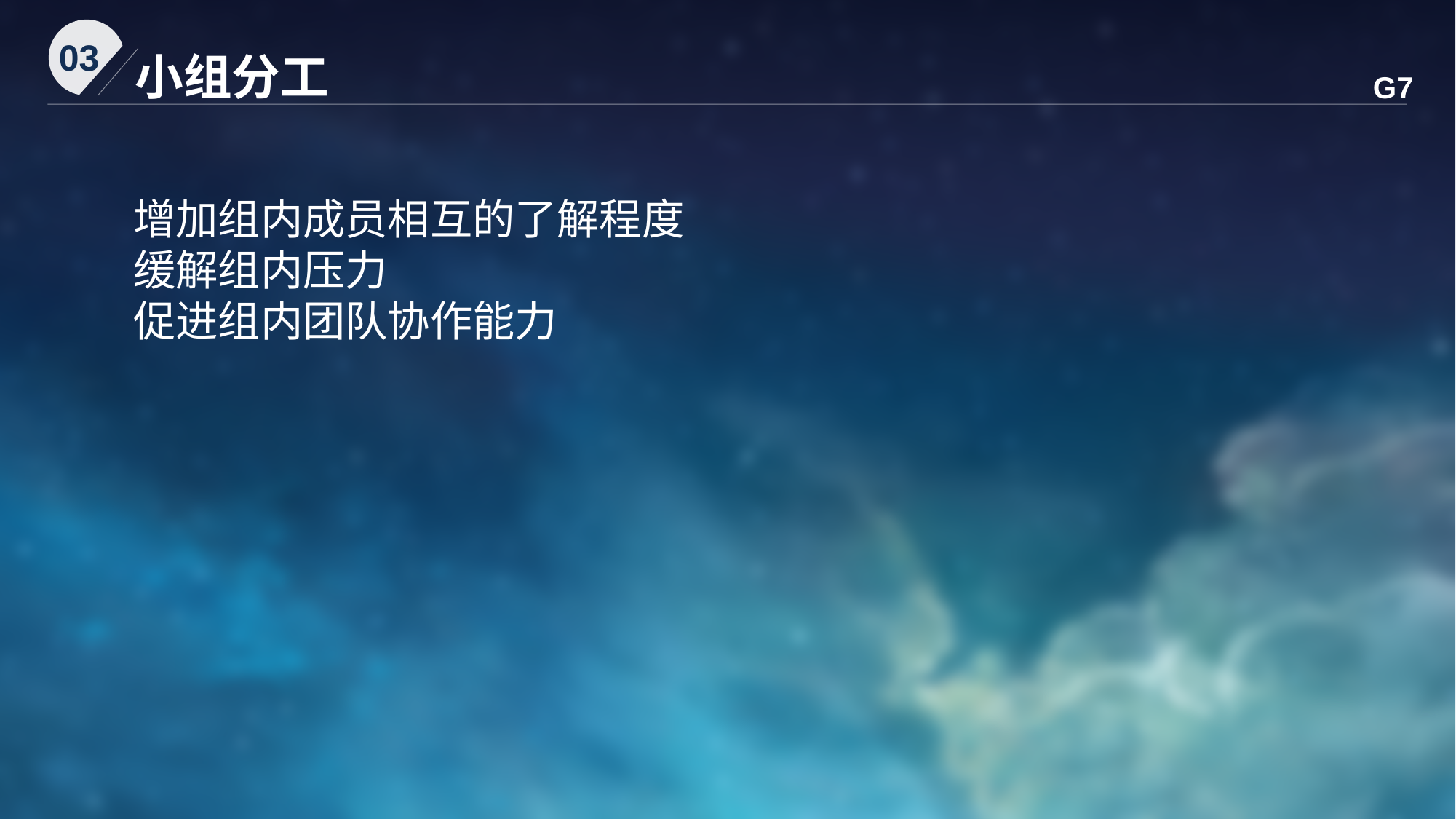

03
小组分工
G7
增加组内成员相互的了解程度
缓解组内压力
促进组内团队协作能力